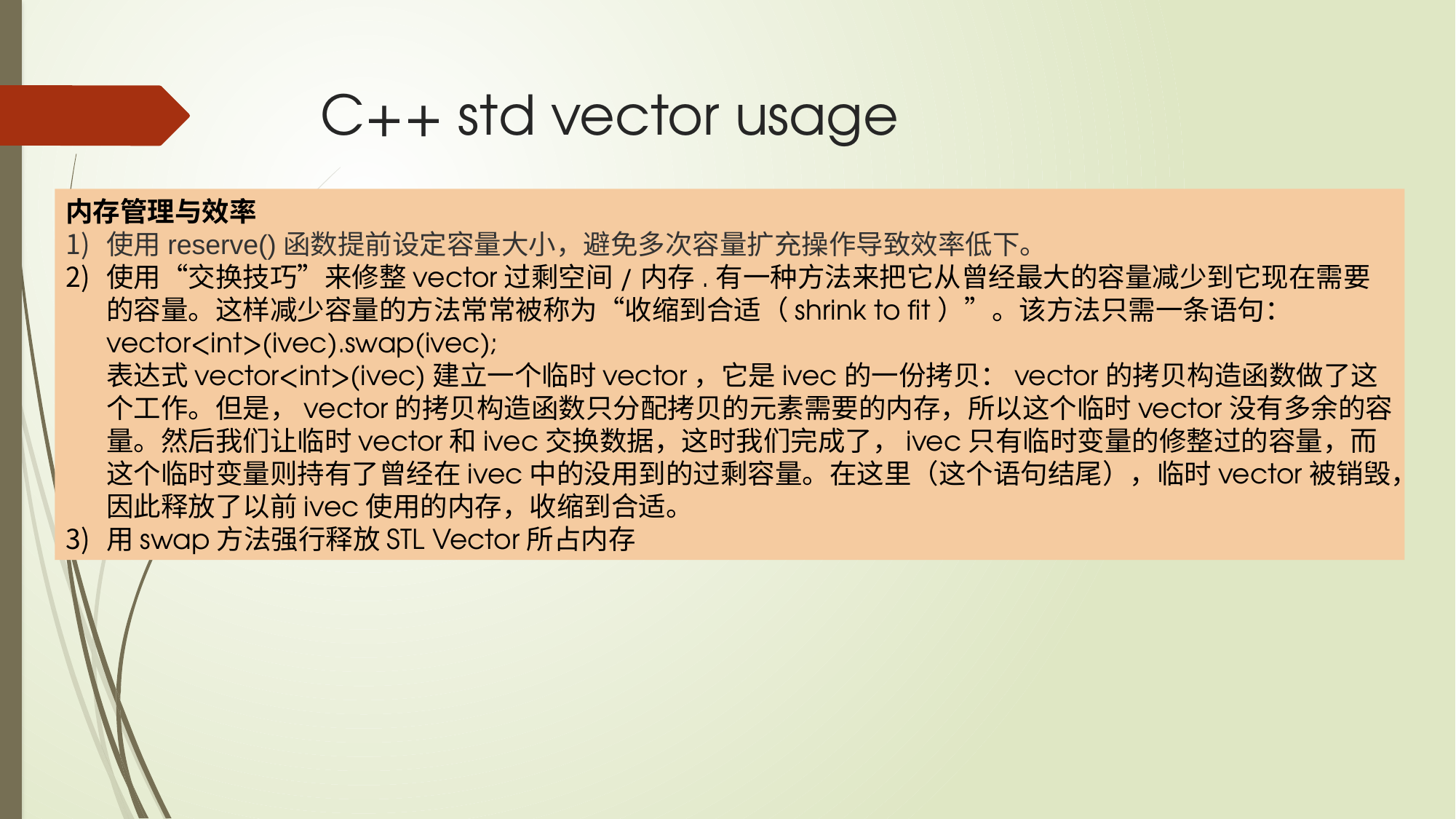

# C++ std vector usage
内存管理与效率
使用reserve()函数提前设定容量大小，避免多次容量扩充操作导致效率低下。
使用“交换技巧”来修整vector过剩空间/内存.有一种方法来把它从曾经最大的容量减少到它现在需要的容量。这样减少容量的方法常常被称为“收缩到合适（shrink to fit）”。该方法只需一条语句：vector<int>(ivec).swap(ivec);
表达式vector<int>(ivec)建立一个临时vector，它是ivec的一份拷贝：vector的拷贝构造函数做了这个工作。但是，vector的拷贝构造函数只分配拷贝的元素需要的内存，所以这个临时vector没有多余的容量。然后我们让临时vector和ivec交换数据，这时我们完成了，ivec只有临时变量的修整过的容量，而这个临时变量则持有了曾经在ivec中的没用到的过剩容量。在这里（这个语句结尾），临时vector被销毁，因此释放了以前ivec使用的内存，收缩到合适。
用swap方法强行释放STL Vector所占内存